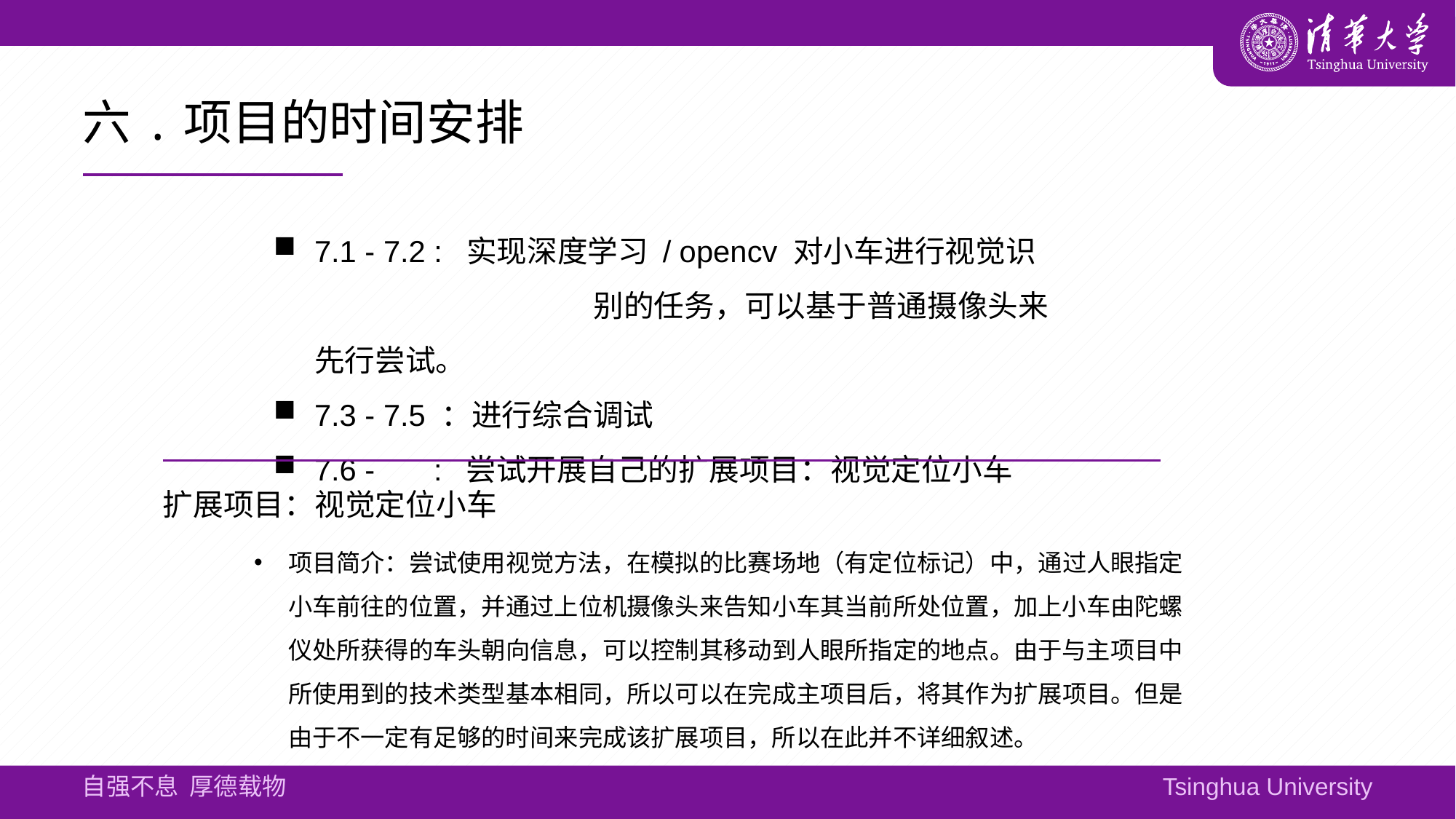

# 六.项目的时间安排
7.1 - 7.2 :  实现深度学习 / opencv 对小车进行视觉识	    	         别的任务，可以基于普通摄像头来先行尝试。
7.3 - 7.5 ：进行综合调试
7.6 -       :  尝试开展自己的扩展项目：视觉定位小车
扩展项目：视觉定位小车
项目简介：尝试使用视觉方法，在模拟的比赛场地（有定位标记）中，通过人眼指定小车前往的位置，并通过上位机摄像头来告知小车其当前所处位置，加上小车由陀螺仪处所获得的车头朝向信息，可以控制其移动到人眼所指定的地点。由于与主项目中所使用到的技术类型基本相同，所以可以在完成主项目后，将其作为扩展项目。但是由于不一定有足够的时间来完成该扩展项目，所以在此并不详细叙述。